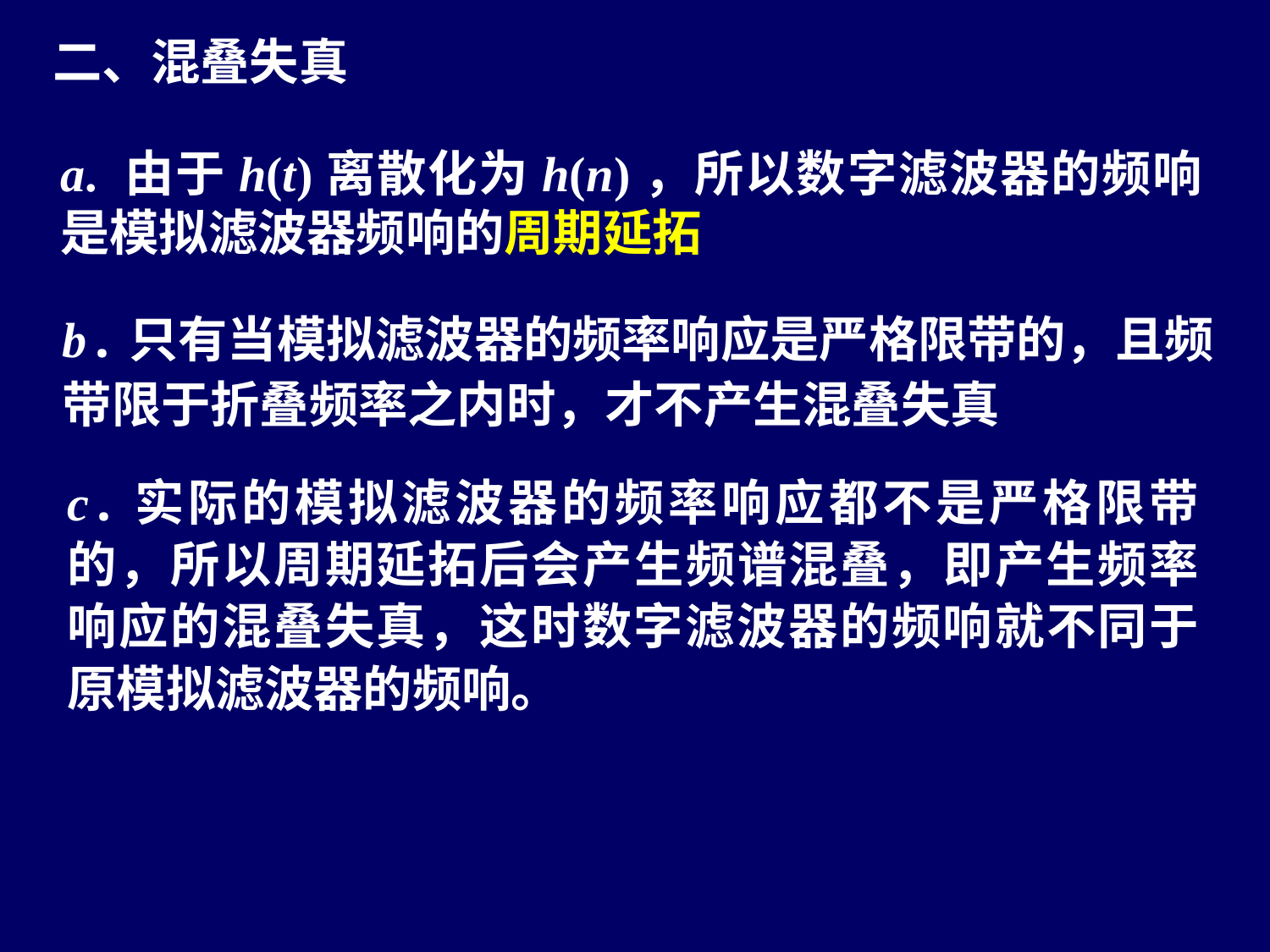

二、混叠失真
a. 由于h(t)离散化为h(n)，所以数字滤波器的频响是模拟滤波器频响的周期延拓
b.只有当模拟滤波器的频率响应是严格限带的，且频带限于折叠频率之内时，才不产生混叠失真
c.实际的模拟滤波器的频率响应都不是严格限带的，所以周期延拓后会产生频谱混叠，即产生频率响应的混叠失真，这时数字滤波器的频响就不同于原模拟滤波器的频响。